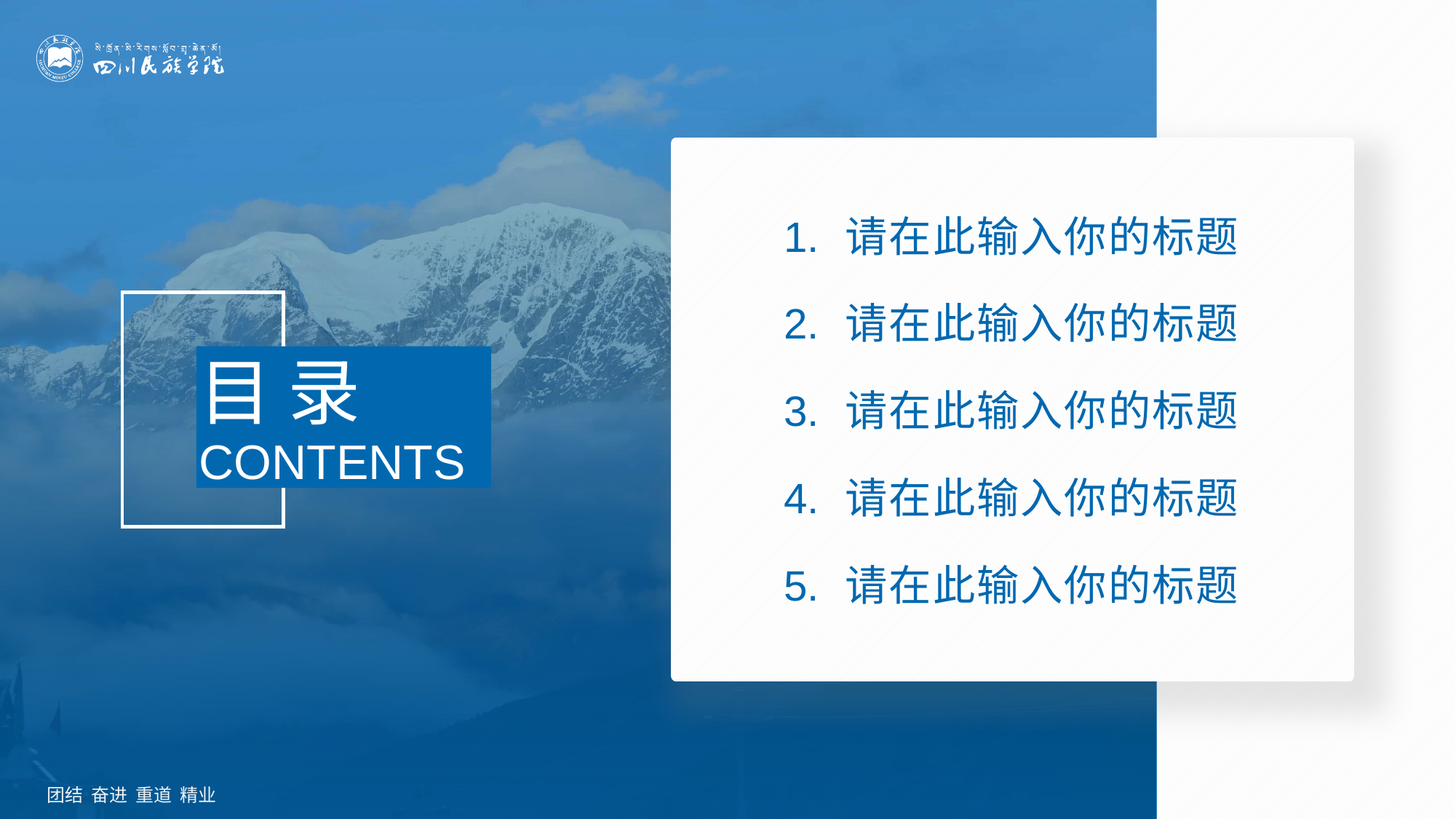

请在此输入你的标题
请在此输入你的标题
请在此输入你的标题
请在此输入你的标题
请在此输入你的标题
目 录
CONTENTS